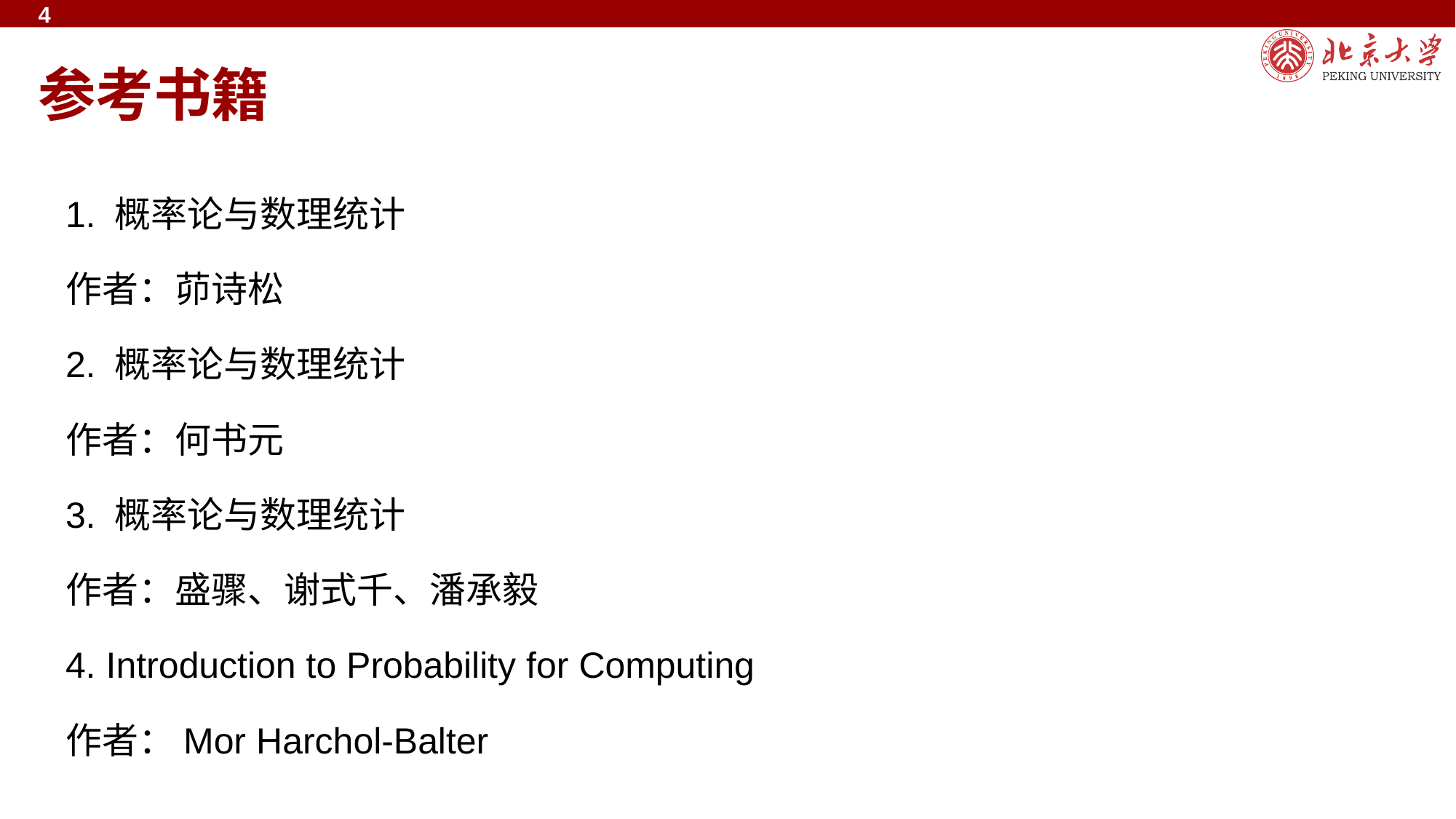

4
# 参考书籍
1. 概率论与数理统计
作者：茆诗松
2. 概率论与数理统计
作者：何书元
3. 概率论与数理统计
作者：盛骤、谢式千、潘承毅
4. Introduction to Probability for Computing
作者：Mor Harchol-Balter